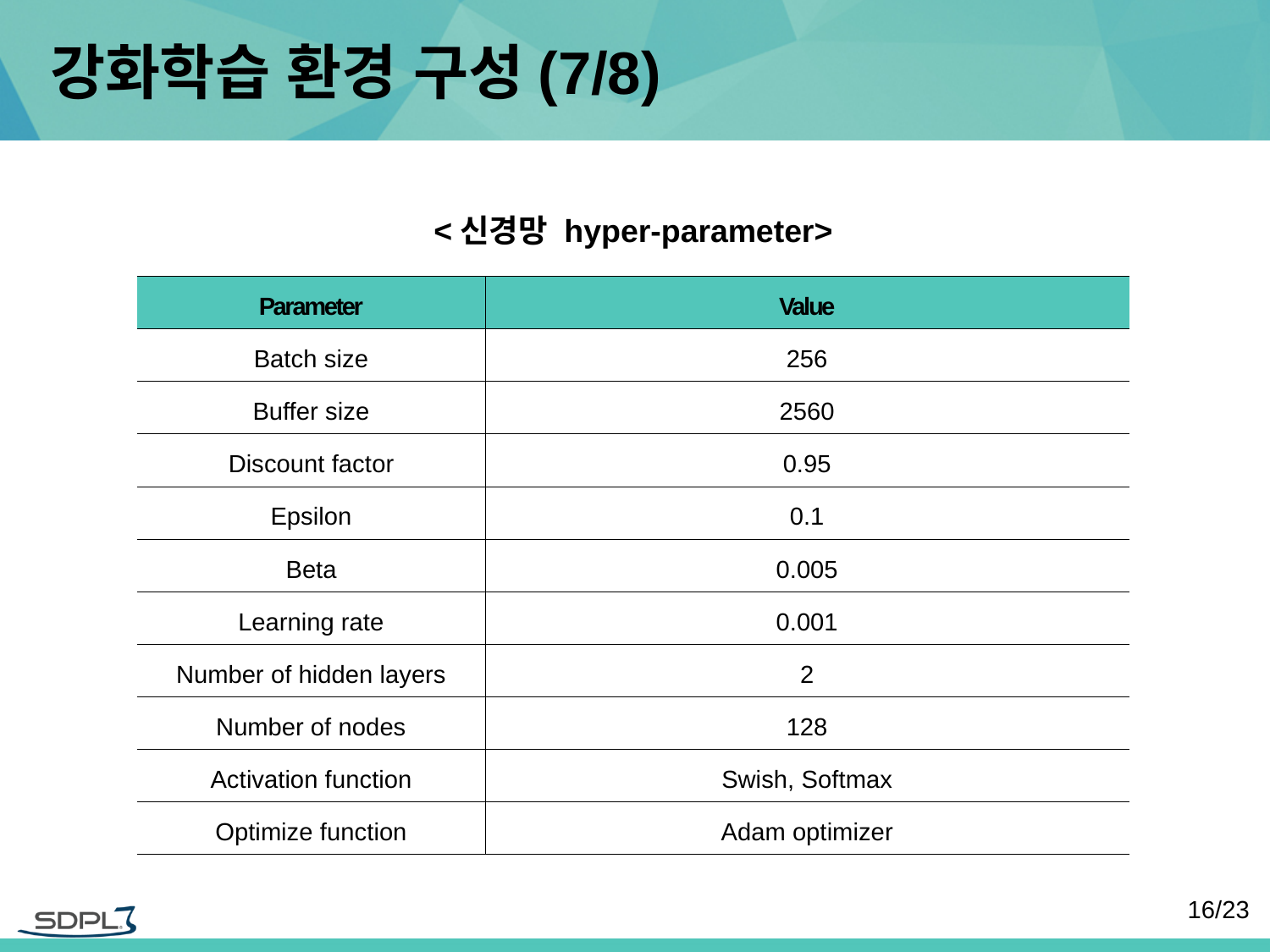

# 강화학습 환경 구성(7/8)

<신경망 hyper-parameter>
| Parameter | Value |
| --- | --- |
| Batch size | 256 |
| Buffer size | 2560 |
| Discount factor | 0.95 |
| Epsilon | 0.1 |
| Beta | 0.005 |
| Learning rate | 0.001 |
| Number of hidden layers | 2 |
| Number of nodes | 128 |
| Activation function | Swish, Softmax |
| Optimize function | Adam optimizer |
16/23